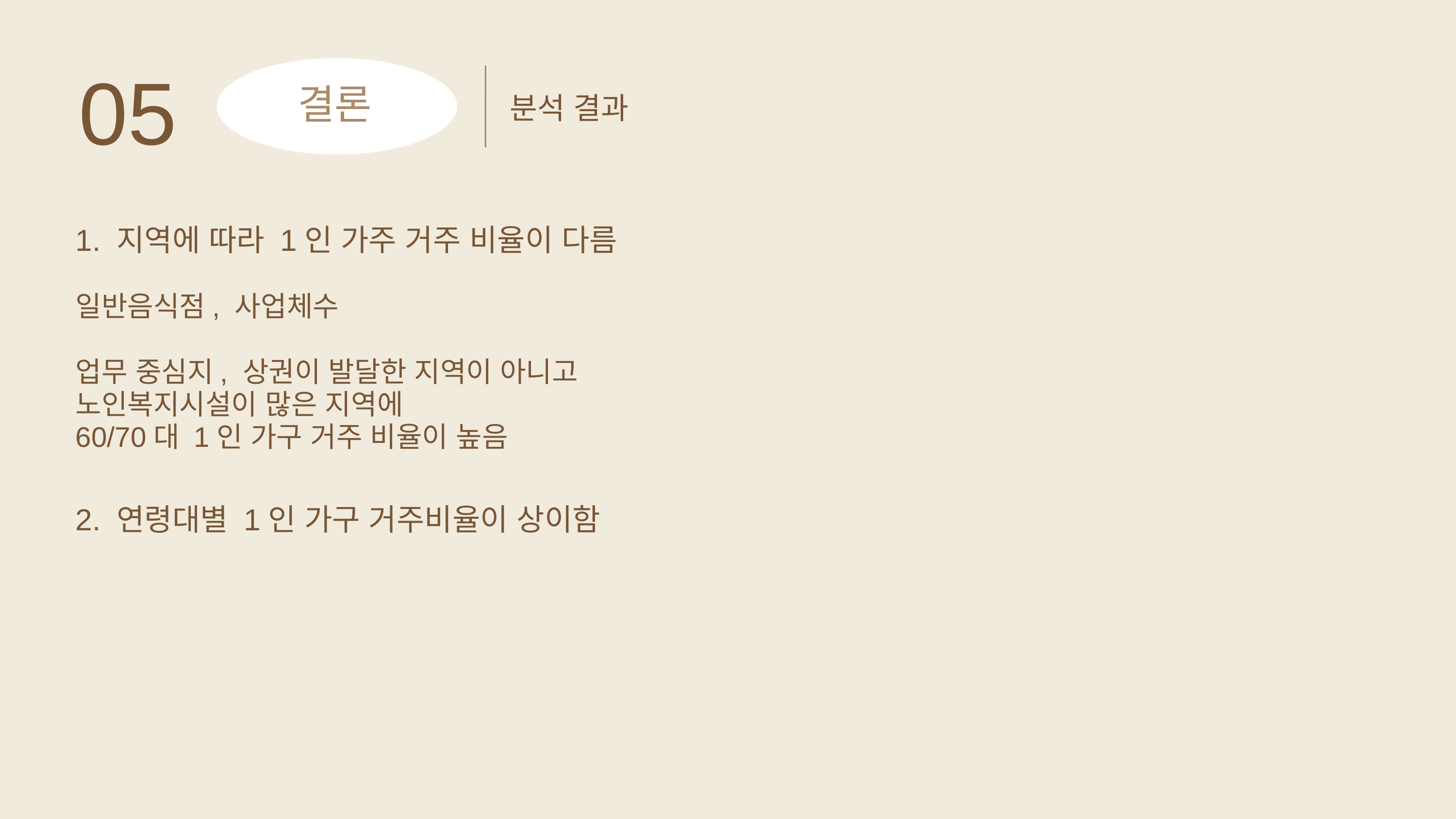

05

분석 결과
결론
1. 지역에 따라 1인 가주 거주 비율이 다름

일반음식점, 사업체수

업무 중심지, 상권이 발달한 지역이 아니고
노인복지시설이 많은 지역에
60/70대 1인 가구 거주 비율이 높음

2. 연령대별 1인 가구 거주비율이 상이함